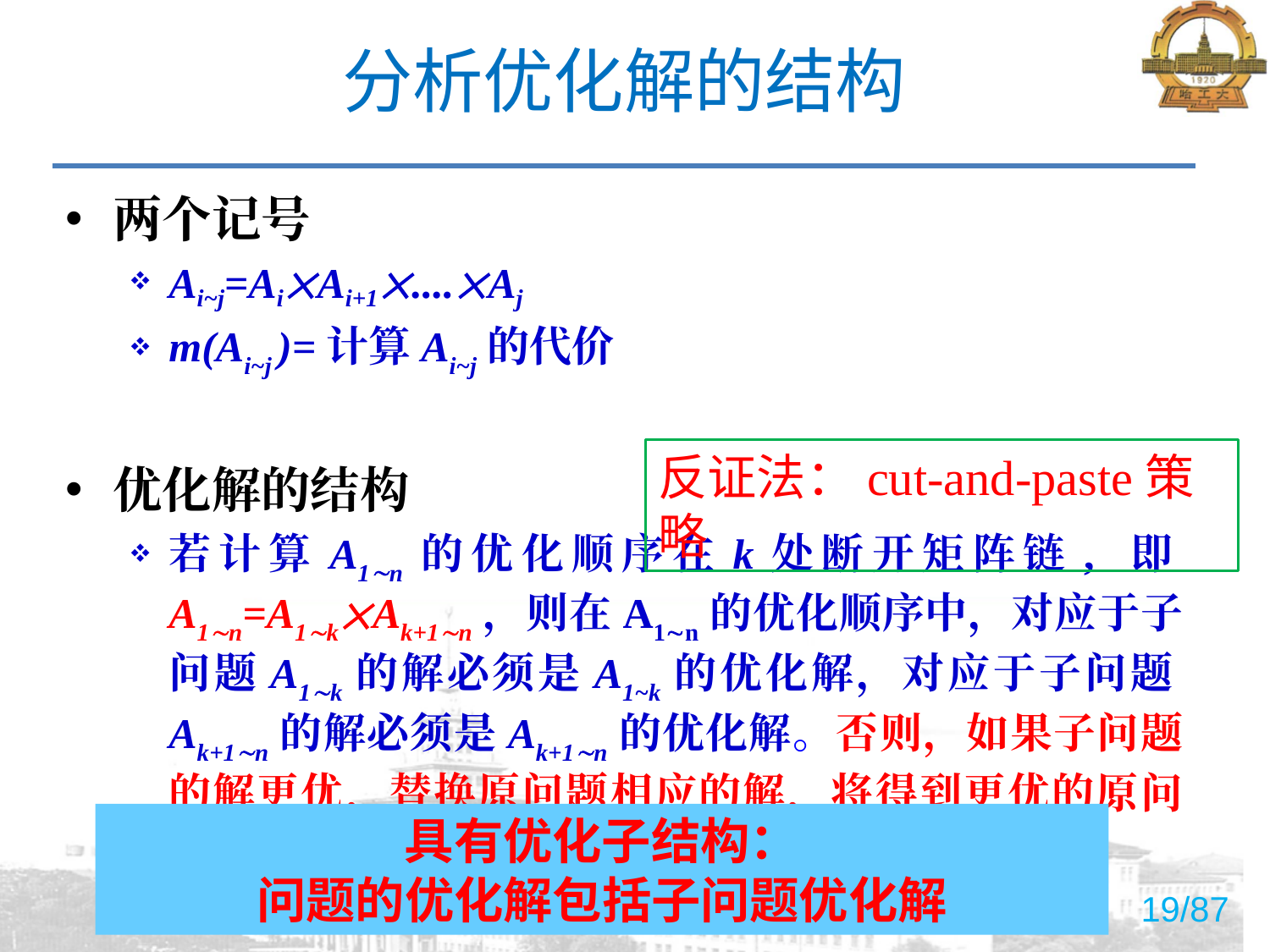

# 分析优化解的结构
两个记号
Ai~j=Ai×Ai+1×....×Aj
m(Ai~j )=计算Ai~j的代价

优化解的结构
若计算A1∼n的优化顺序在k处断开矩阵链, 即A1∼n=A1∼k×Ak+1∼n，则在A1∼n的优化顺序中，对应于子问题A1∼k的解必须是A1~k的优化解，对应于子问题Ak+1∼n的解必须是Ak+1∼n的优化解。否则，如果子问题的解更优，替换原问题相应的解，将得到更优的原问题解，矛盾。

反证法：cut-and-paste策略
具有优化子结构：
问题的优化解包括子问题优化解